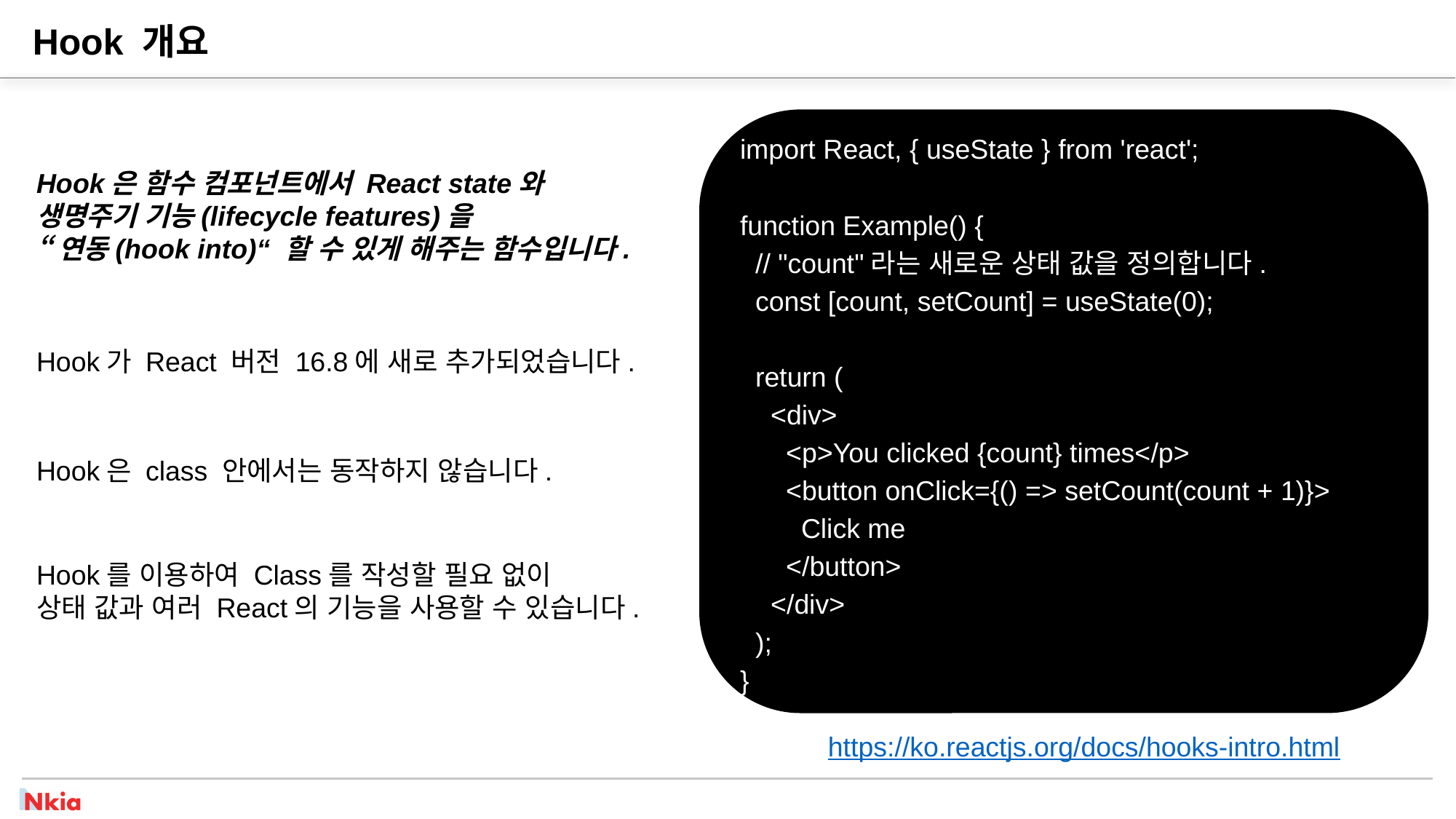

# Hook 개요
import React, { useState } from 'react';

function Example() {
  // "count"라는 새로운 상태 값을 정의합니다.
  const [count, setCount] = useState(0);

  return (
    <div>
      <p>You clicked {count} times</p>
      <button onClick={() => setCount(count + 1)}>
        Click me
      </button>
    </div>
  );
}
Hook은 함수 컴포넌트에서 React state와
생명주기 기능(lifecycle features)을
“연동(hook into)“ 할 수 있게 해주는 함수입니다.
Hook가 React 버전 16.8에 새로 추가되었습니다.
Hook은 class 안에서는 동작하지 않습니다.
Hook를 이용하여 Class를 작성할 필요 없이
상태 값과 여러 React의 기능을 사용할 수 있습니다.
https://ko.reactjs.org/docs/hooks-intro.html